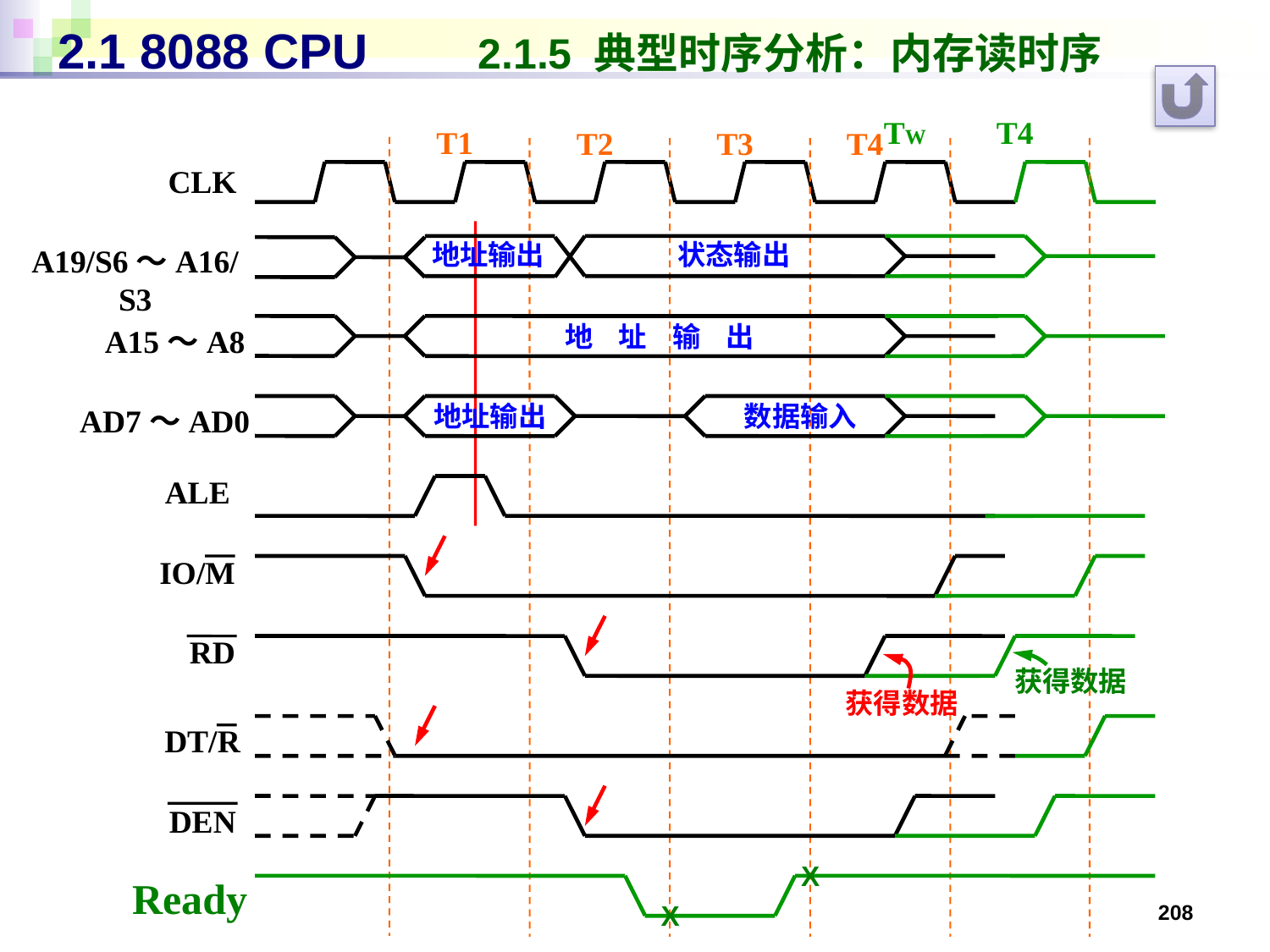

# 2.1 8088 CPU        2.1.5 典型时序分析：内存读时序

TW
T4
T1
T2
T3
T4

CLK

地址输出
状态输出
A19/S6～A16/S3

地    址    输    出
A15～A8

地址输出
数据输入
AD7～AD0

ALE

IO/M

RD

获得数据

获得数据

DT/R

DEN

X
Ready
208

X